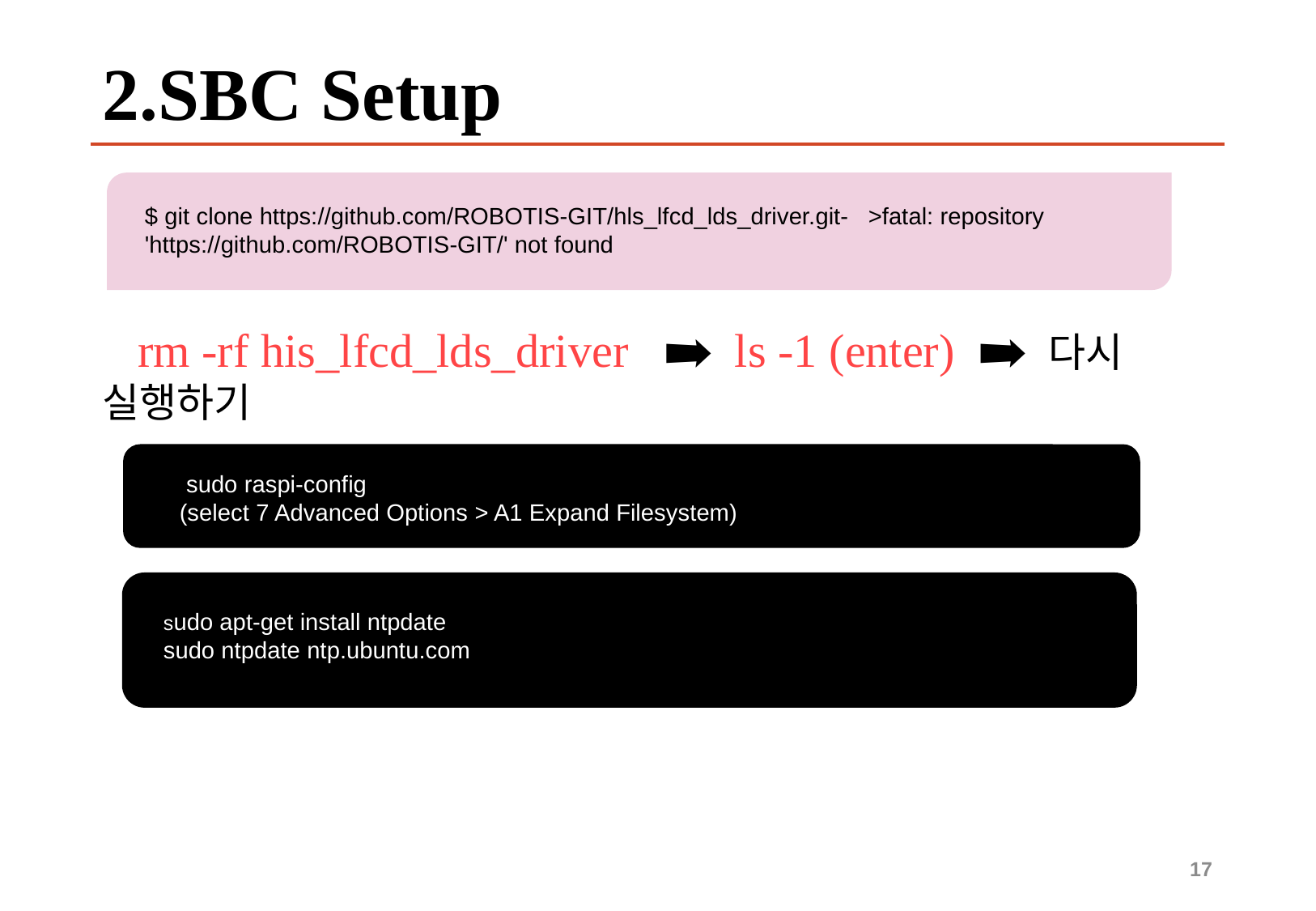

# 2.SBC Setup

   rm -rf his_lfcd_lds_driver   ➡  ls -1 (enter)  ➡ 다시   실행하기

$ git clone https://github.com/ROBOTIS-GIT/hls_lfcd_lds_driver.git-   >fatal: repository
'https://github.com/ROBOTIS-GIT/' not found

 sudo raspi-config
(select 7 Advanced Options > A1 Expand Filesystem)

sudo raspi-config (select 7 Advanced Options > A1 Expand Filesystem)

sudo apt-get install ntpdate
sudo ntpdate ntp.ubuntu.com

sudo apt-get install ntpdate
sudo ntpdate ntp.ubuntu.com
sudo apt-get install ntpdate
sudo ntpdate ntp.ubuntu.com
17